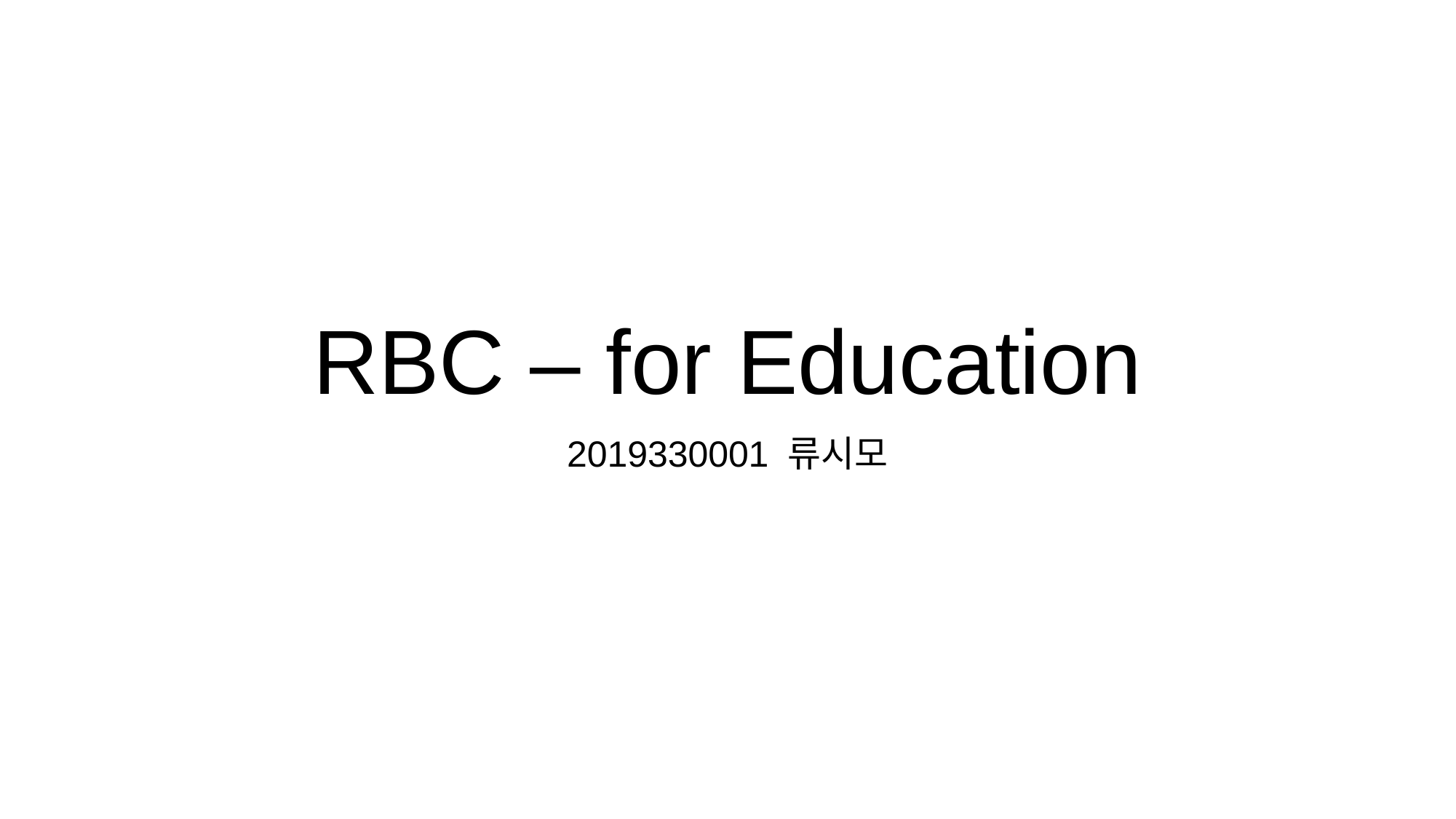

# RBC – for Education
2019330001 류시모